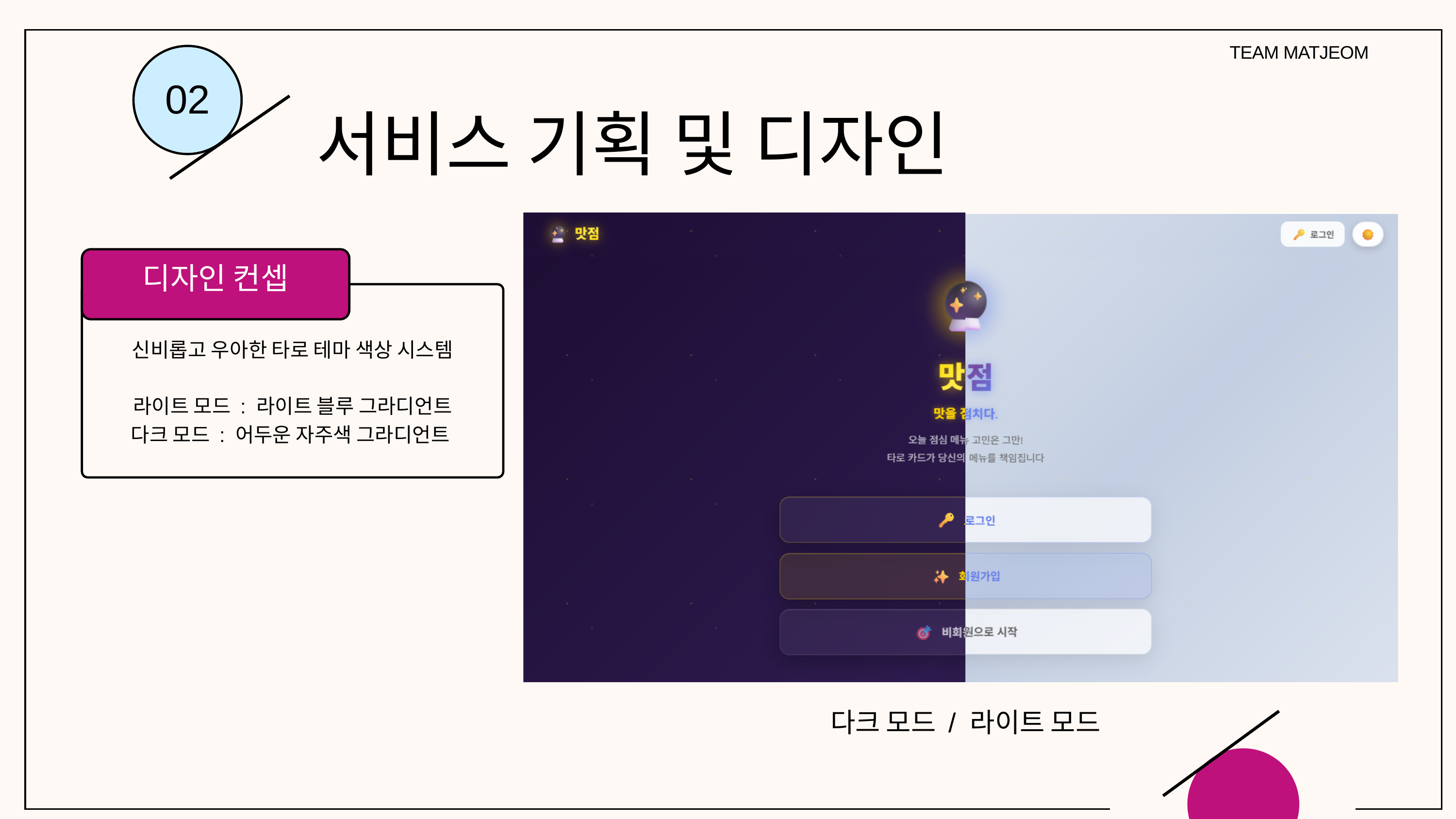

TEAM MATJEOM

02

서비스 기획 및 디자인

디자인 컨셉

신비롭고 우아한 타로 테마 색상 시스템

라이트 모드 : 라이트 블루 그라디언트
다크 모드 : 어두운 자주색 그라디언트
다크 모드 / 라이트 모드